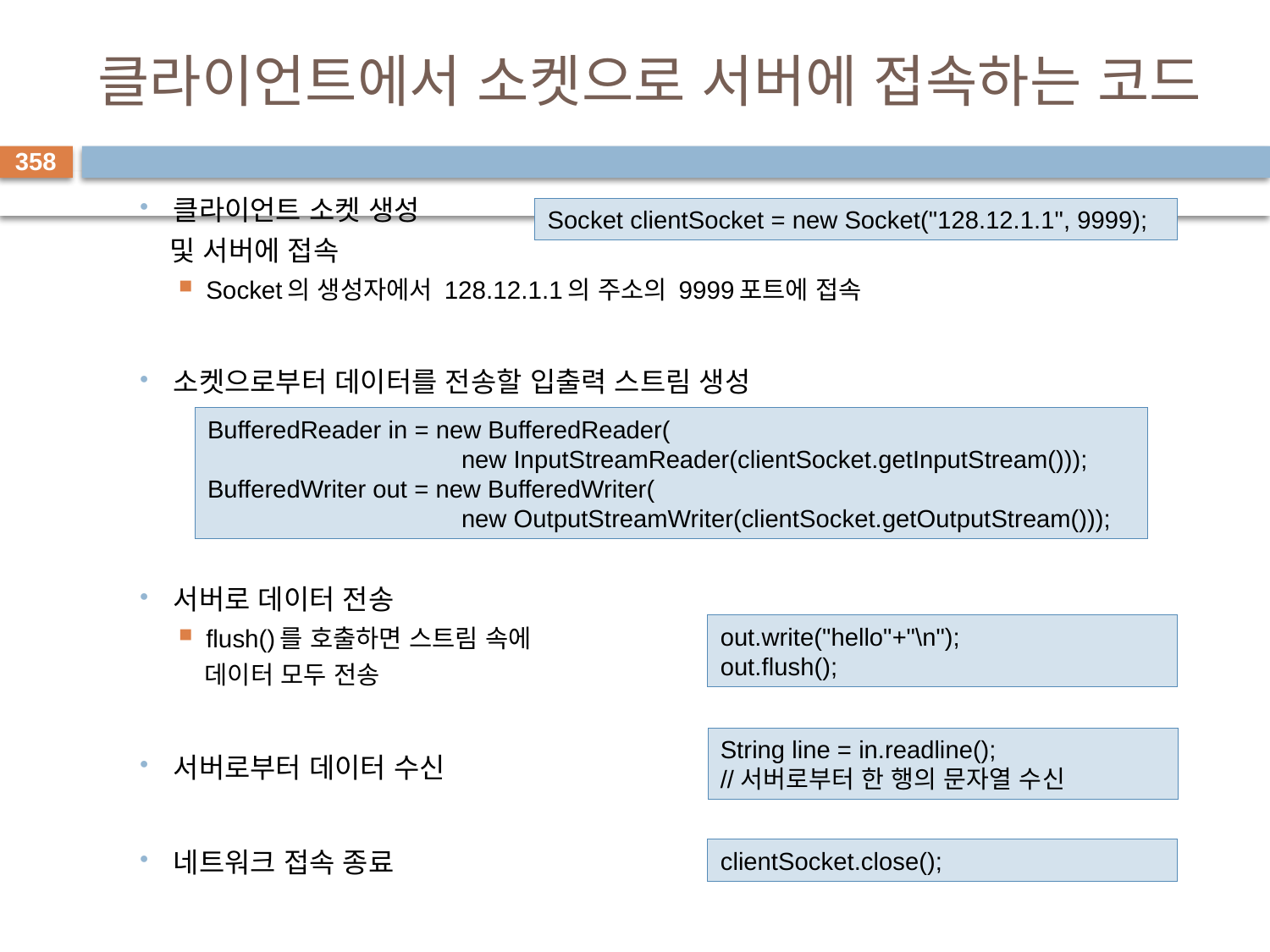

# 클라이언트에서 소켓으로 서버에 접속하는 코드
358
클라이언트 소켓 생성
   및 서버에 접속
Socket의 생성자에서 128.12.1.1의 주소의 9999포트에 접속

소켓으로부터 데이터를 전송할 입출력 스트림 생성

서버로 데이터 전송
flush()를 호출하면 스트림 속에
   데이터 모두 전송

서버로부터 데이터 수신

네트워크 접속 종료

Socket clientSocket = new Socket("128.12.1.1", 9999);
BufferedReader in = new BufferedReader(
		new InputStreamReader(clientSocket.getInputStream()));
BufferedWriter out = new BufferedWriter(
		new OutputStreamWriter(clientSocket.getOutputStream()));
out.write("hello"+"\n");
out.flush();
String line = in.readline();
//서버로부터 한 행의 문자열 수신
clientSocket.close();